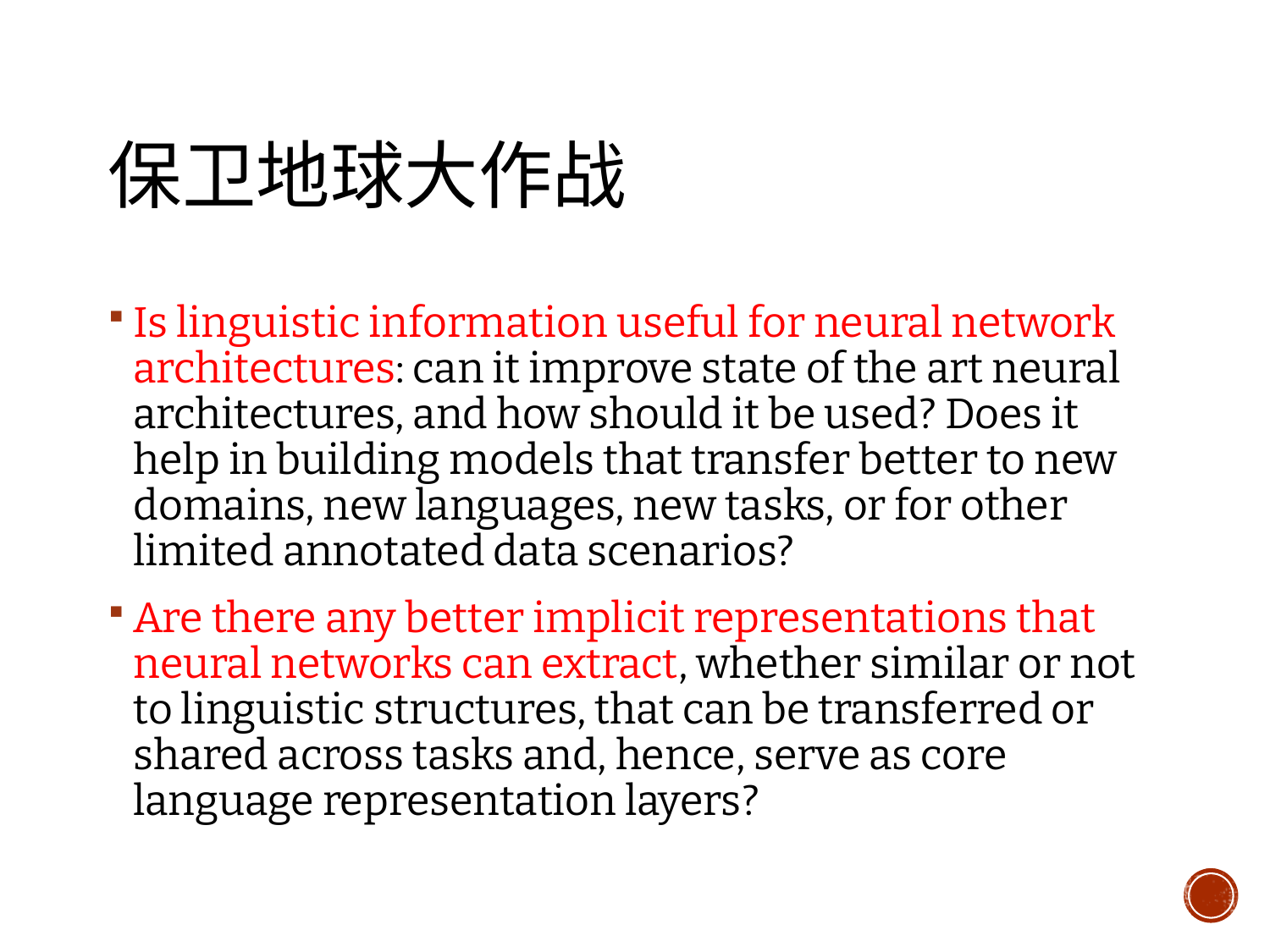

# 保卫地球大作战
Is linguistic information useful for neural network architectures: can it improve state of the art neural architectures, and how should it be used? Does it help in building models that transfer better to new domains, new languages, new tasks, or for other limited annotated data scenarios?
Are there any better implicit representations that neural networks can extract, whether similar or not to linguistic structures, that can be transferred or shared across tasks and, hence, serve as core language representation layers?